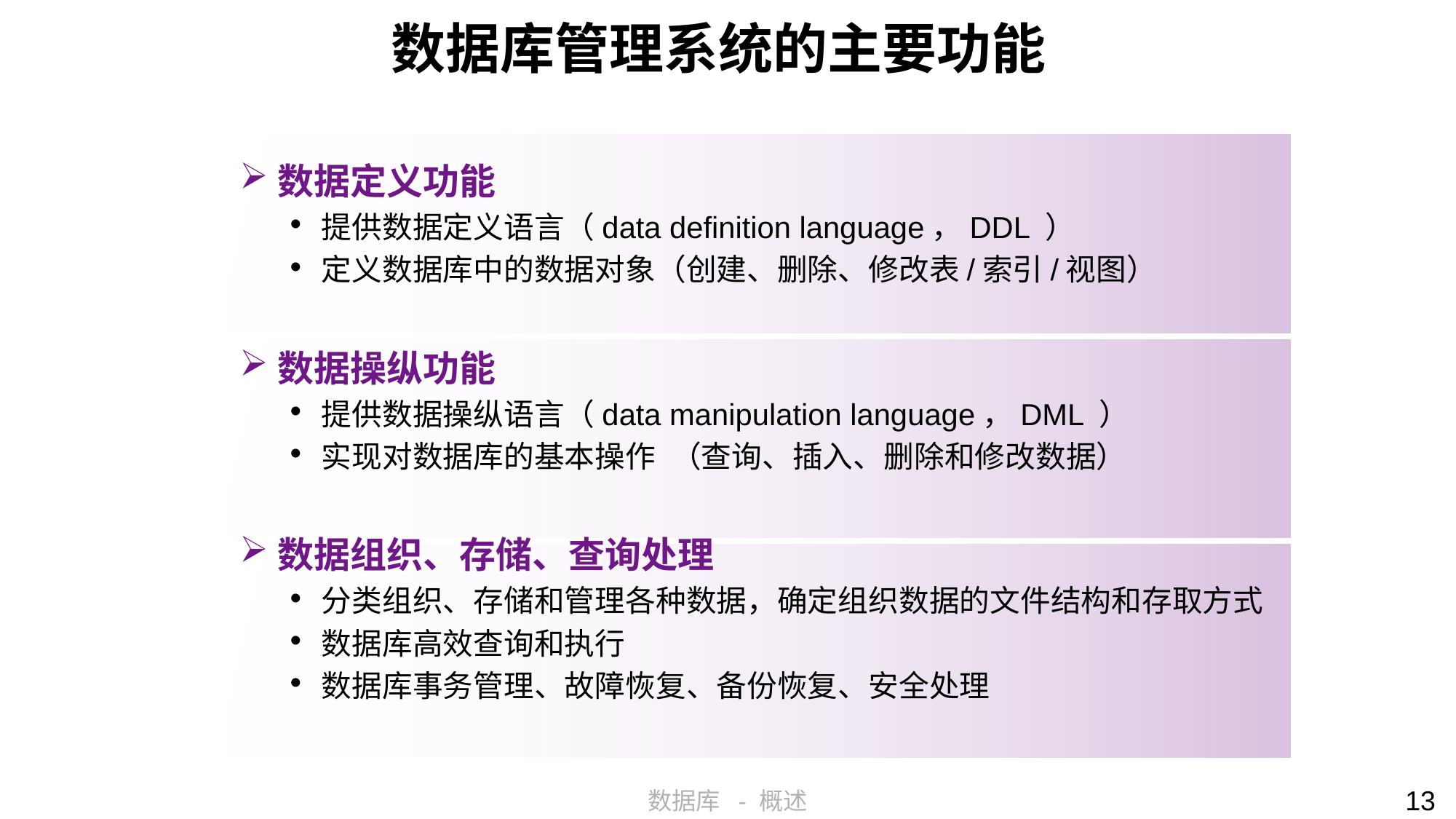

# 数据库管理系统的主要功能

数据定义功能
提供数据定义语言（data definition language，DDL ）
定义数据库中的数据对象（创建、删除、修改表/索引/视图）

数据操纵功能
提供数据操纵语言（data manipulation language，DML ）
实现对数据库的基本操作 （查询、插入、删除和修改数据）

数据组织、存储、查询处理
分类组织、存储和管理各种数据，确定组织数据的文件结构和存取方式
数据库高效查询和执行
数据库事务管理、故障恢复、备份恢复、安全处理

13
数据库 - 概述